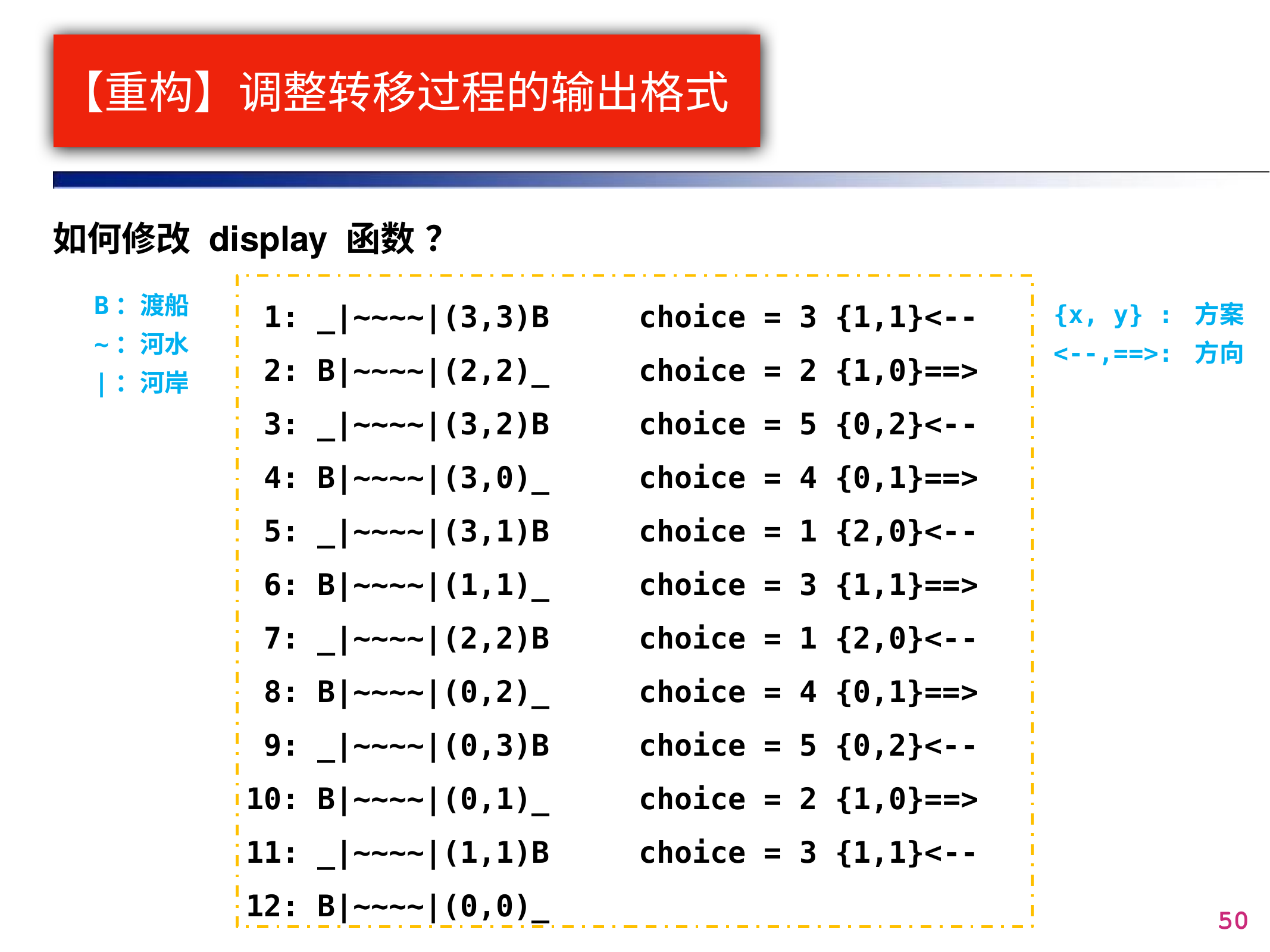

# 【重构】调整转移过程的输出格式
如何修改 display 函数 ？
B：渡船
~：河水
|：河岸
 1: _|~~~~|(3,3)B     choice = 3 {1,1}<--
 2: B|~~~~|(2,2)_     choice = 2 {1,0}==>
 3: _|~~~~|(3,2)B     choice = 5 {0,2}<--
 4: B|~~~~|(3,0)_     choice = 4 {0,1}==>
 5: _|~~~~|(3,1)B     choice = 1 {2,0}<--
 6: B|~~~~|(1,1)_     choice = 3 {1,1}==>
 7: _|~~~~|(2,2)B     choice = 1 {2,0}<--
 8: B|~~~~|(0,2)_     choice = 4 {0,1}==>
 9: _|~~~~|(0,3)B     choice = 5 {0,2}<--
10: B|~~~~|(0,1)_     choice = 2 {1,0}==>
11: _|~~~~|(1,1)B     choice = 3 {1,1}<--
12: B|~~~~|(0,0)_
{x, y} : 方案
<--,==>: 方向
50